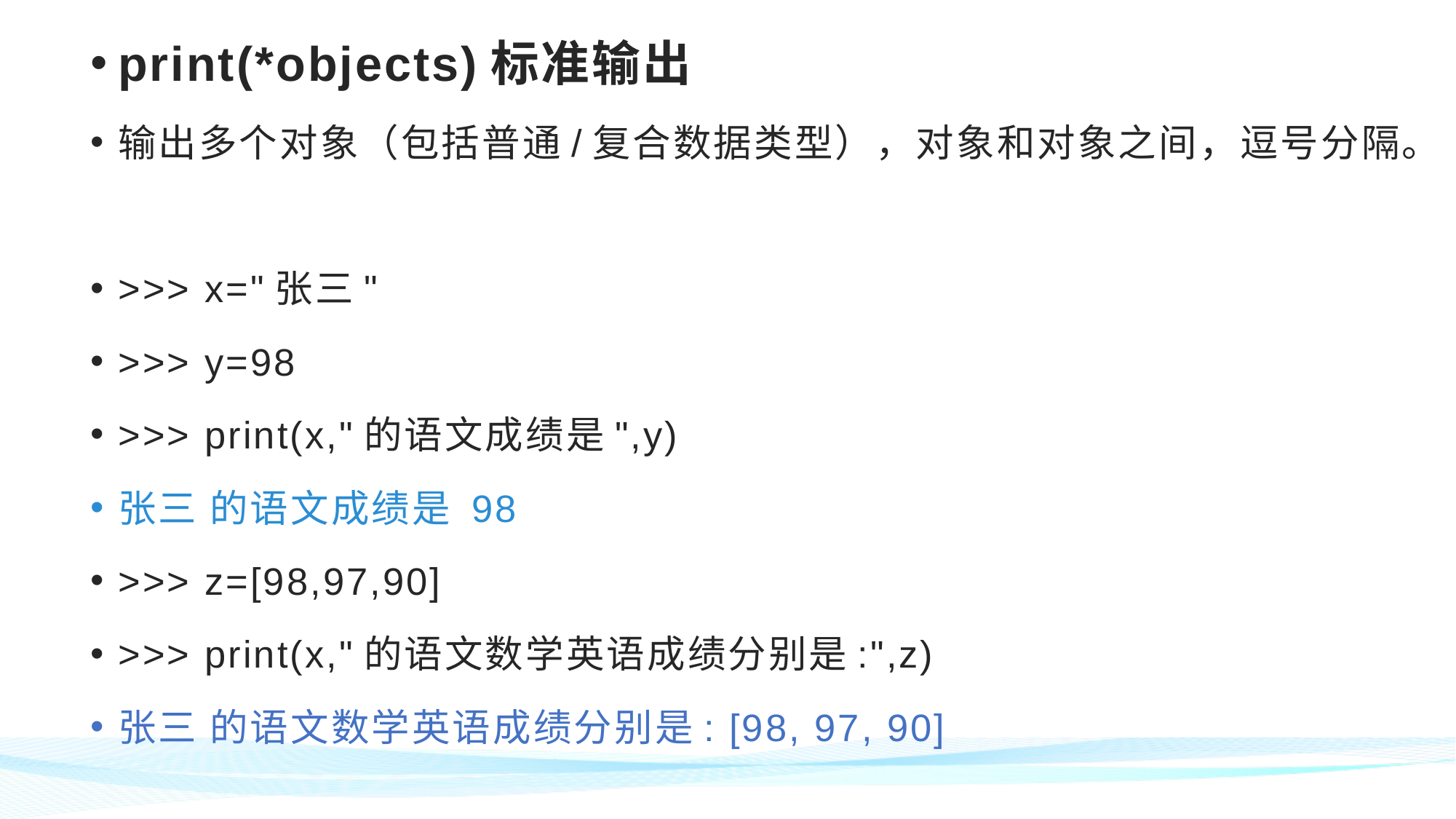

print(*objects)标准输出
输出多个对象（包括普通/复合数据类型），对象和对象之间，逗号分隔。

>>> x="张三"
>>> y=98
>>> print(x,"的语文成绩是",y)
张三 的语文成绩是 98
>>> z=[98,97,90]
>>> print(x,"的语文数学英语成绩分别是:",z)
张三 的语文数学英语成绩分别是: [98, 97, 90]